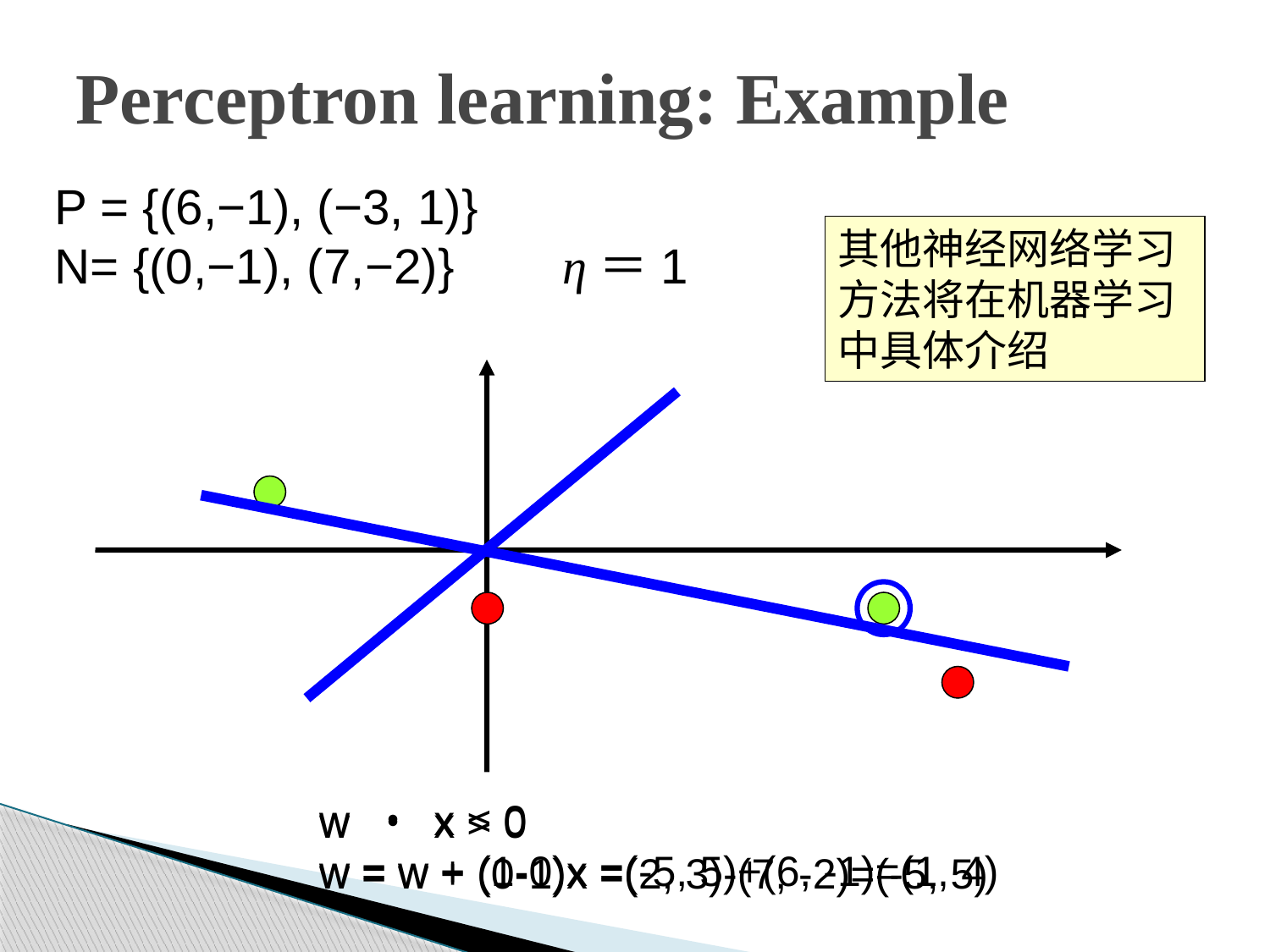

# Perceptron learning: Example
P = {(6,−1), (−3, 1)}
N= {(0,−1), (7,−2)}	η＝1
其他神经网络学习方法将在机器学习中具体介绍

w ・ x < 0
w = w + (1-0)x =(-5, 5)+(6, -1)=(1, 4)
w ・ x > 0
w = w + (0-1)x =(2, 3)-(7, -2)=(-5, 5)